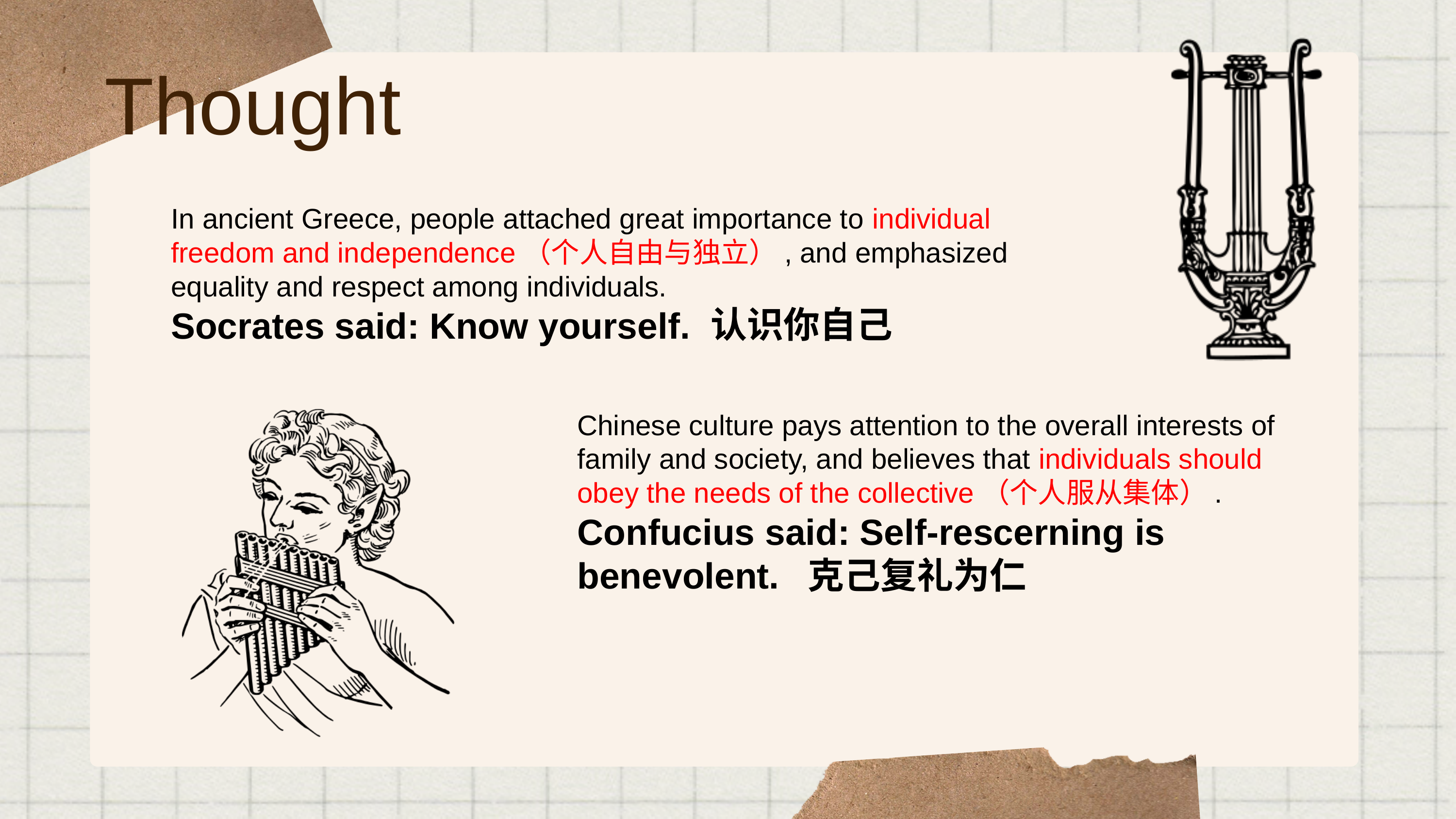

Thought
In ancient Greece, people attached great importance to individual freedom and independence（个人自由与独立）, and emphasized equality and respect among individuals.
Socrates said: Know yourself.
认识你自己
Chinese culture pays attention to the overall interests of family and society, and believes that individuals should obey the needs of the collective（个人服从集体）.
Confucius said: Self-rescerning is benevolent.

克己复礼为仁